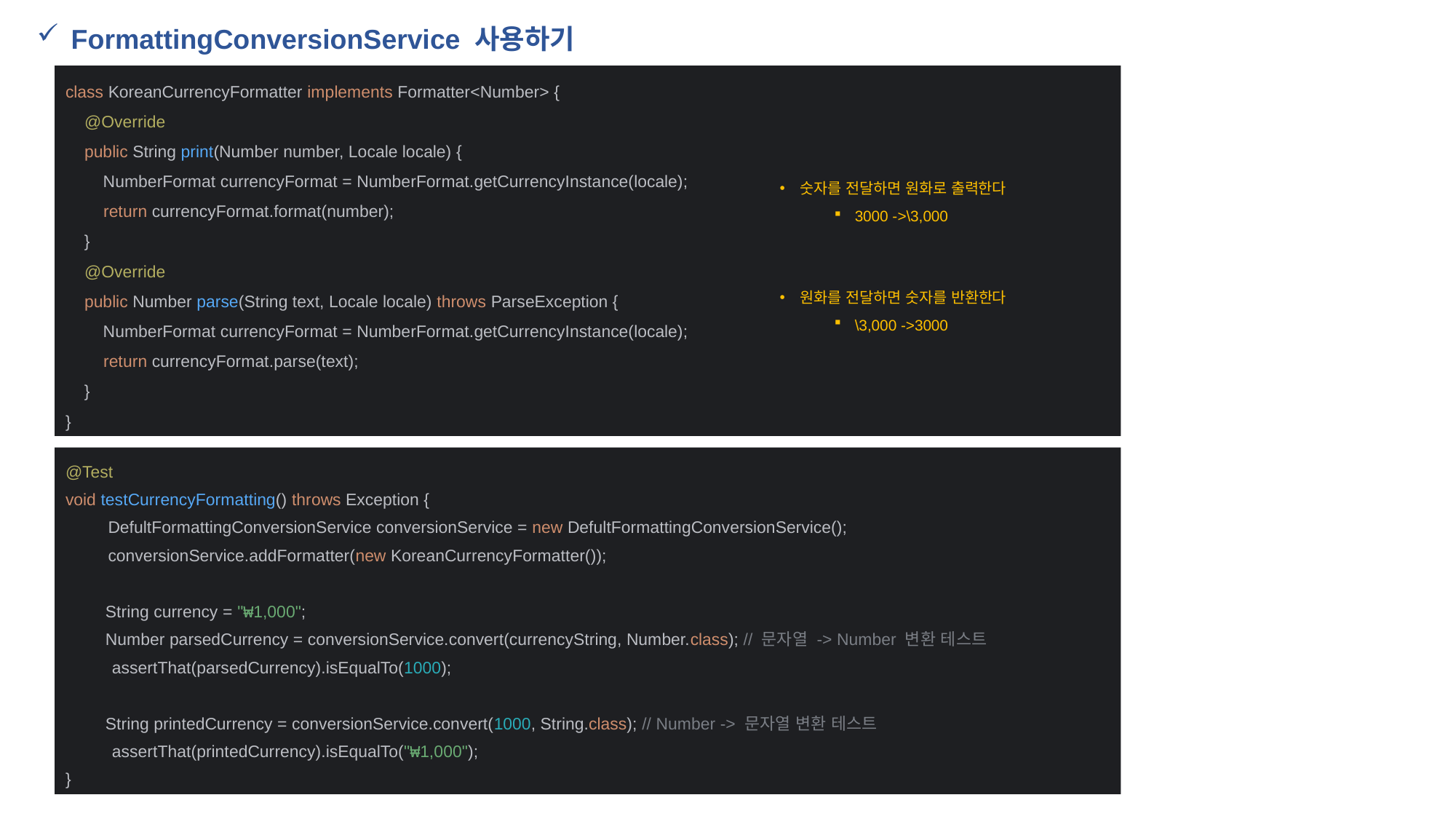

FormattingConversionService 사용하기
class KoreanCurrencyFormatter implements Formatter<Number> {
    @Override
    public String print(Number number, Locale locale) {
        NumberFormat currencyFormat = NumberFormat.getCurrencyInstance(locale);
        return currencyFormat.format(number);
    }
    @Override
    public Number parse(String text, Locale locale) throws ParseException {
        NumberFormat currencyFormat = NumberFormat.getCurrencyInstance(locale);
        return currencyFormat.parse(text);
    }
}
숫자를 전달하면 원화로 출력한다
3000 ->\3,000

원화를 전달하면 숫자를 반환한다
\3,000 ->3000
@Test
void testCurrencyFormatting() throws Exception {
         DefultFormattingConversionService conversionService = new DefultFormattingConversionService();
         conversionService.addFormatter(new KoreanCurrencyFormatter());
    String currency = "₩1,000";
    Number parsedCurrency = conversionService.convert(currencyString, Number.class); // 문자열 -> Number 변환 테스트
         assertThat(parsedCurrency).isEqualTo(1000);
    String printedCurrency = conversionService.convert(1000, String.class); // Number -> 문자열 변환 테스트
         assertThat(printedCurrency).isEqualTo("₩1,000");
}